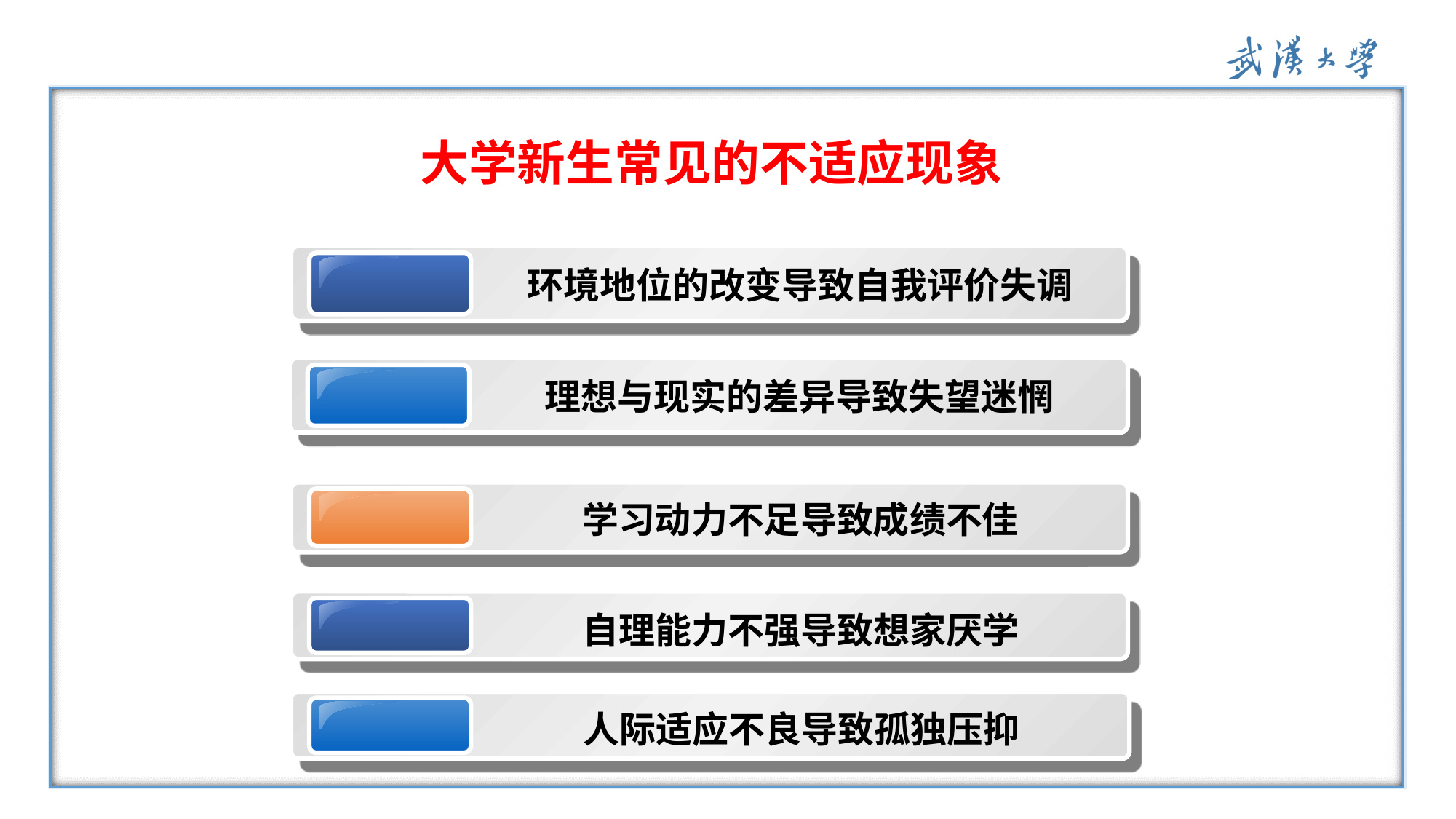

# 大学新生常见的不适应现象

环境地位的改变导致自我评价失调

理想与现实的差异导致失望迷惘

学习动力不足导致成绩不佳

自理能力不强导致想家厌学

人际适应不良导致孤独压抑